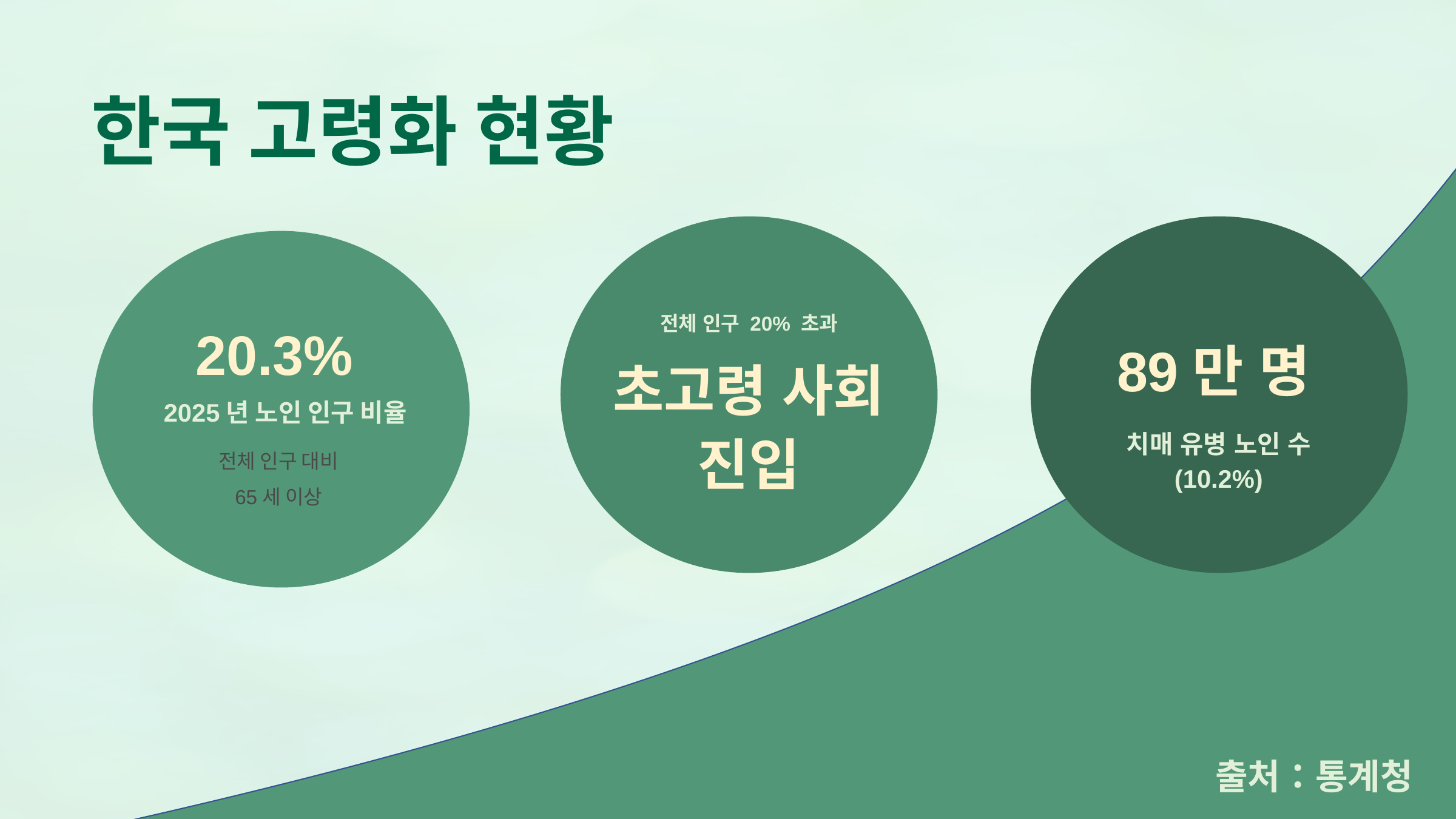

한국 고령화 현황

전체 인구 20% 초과
초고령 사회
진입

89만 명
치매 유병 노인 수
(10.2%)

20.3%
2025년 노인 인구 비율
전체 인구 대비
65세 이상
출처：통계청